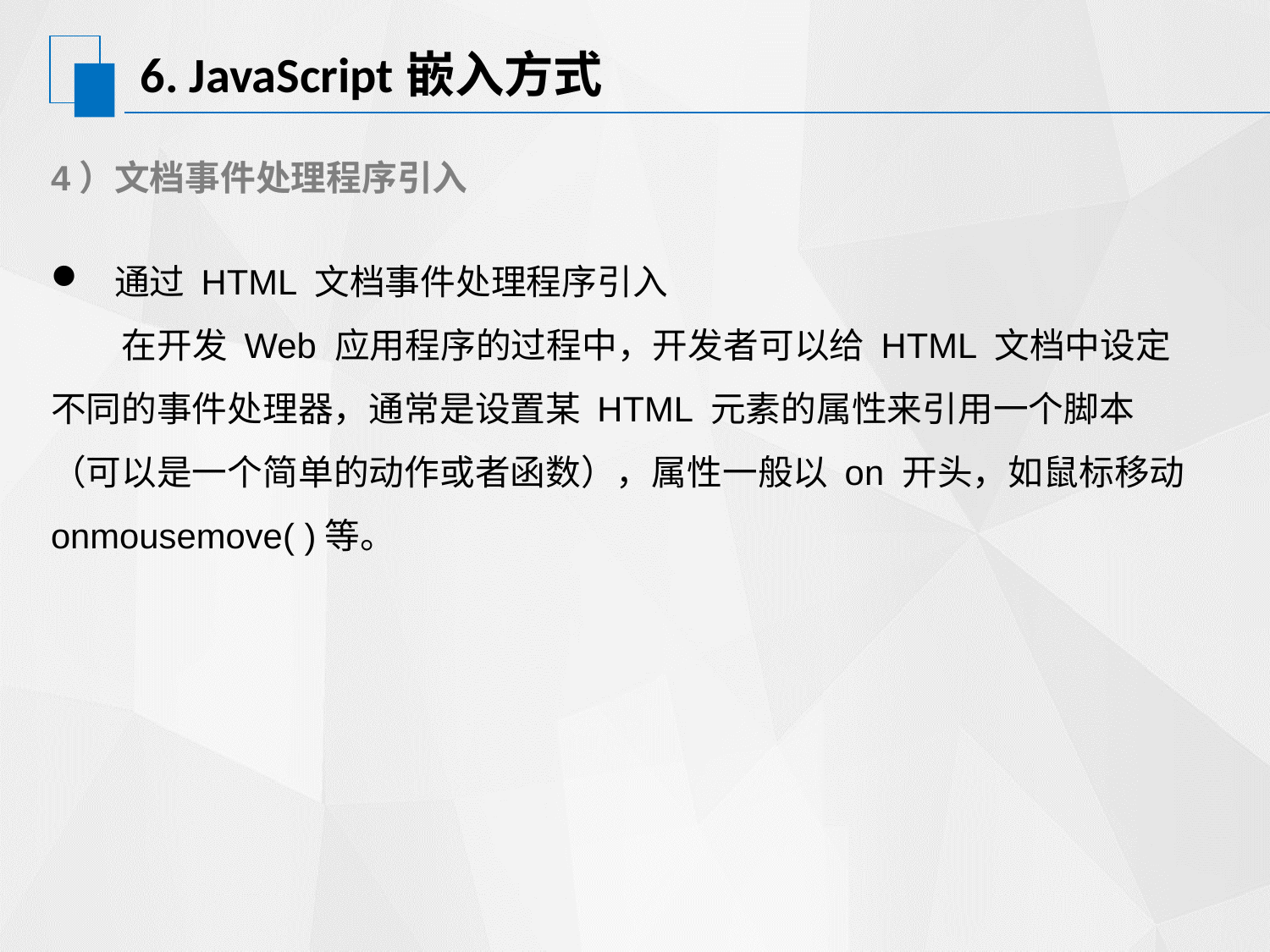

# 6. JavaScript嵌入方式
4）文档事件处理程序引入
通过 HTML 文档事件处理程序引入
        在开发 Web 应用程序的过程中，开发者可以给 HTML 文档中设定不同的事件处理器，通常是设置某 HTML 元素的属性来引用一个脚本（可以是一个简单的动作或者函数），属性一般以 on 开头，如鼠标移动 onmousemove( )等。